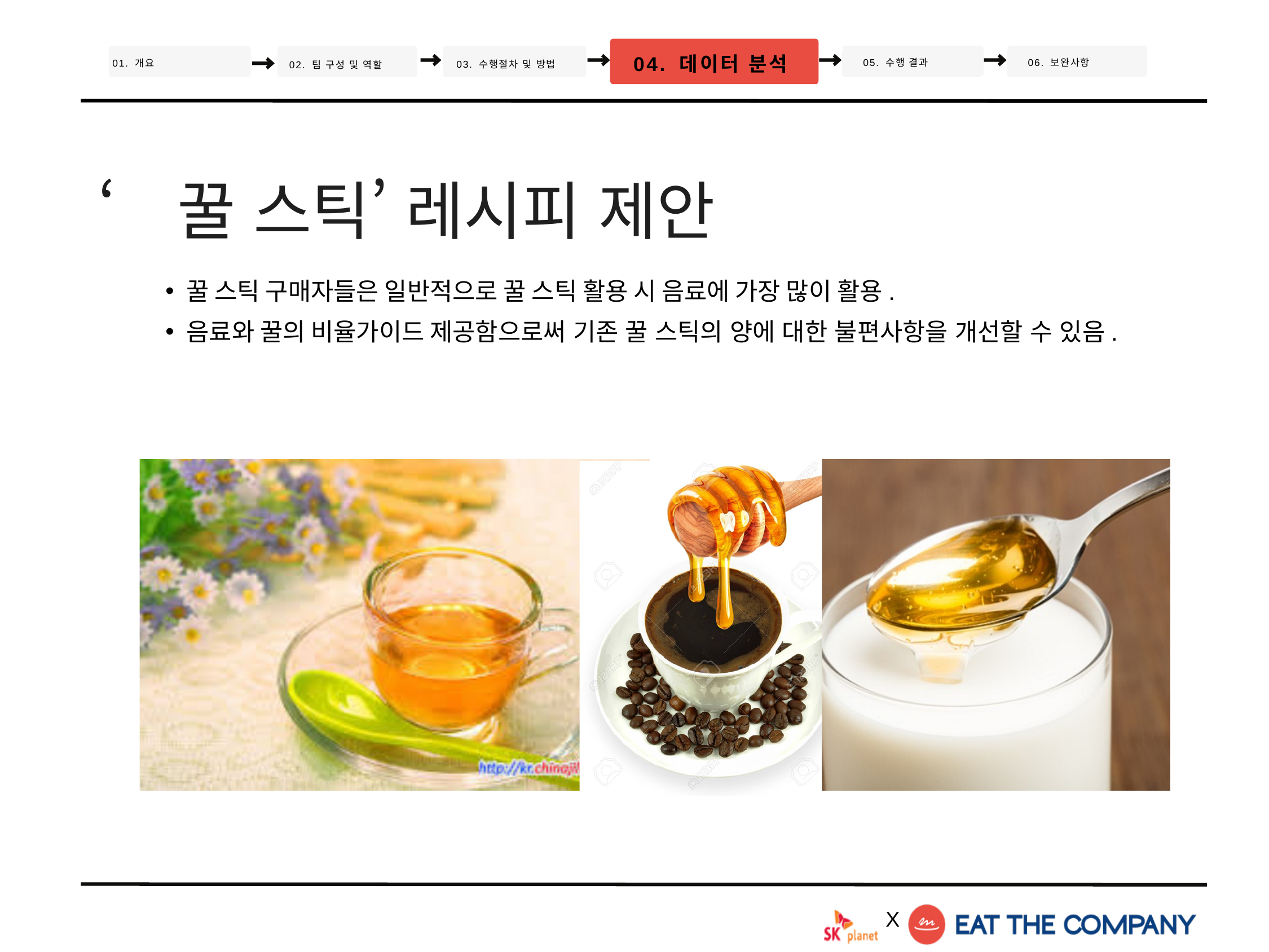

04. 데이터 분석

05. 수행 결과

06. 보완사항

02. 팀 구성 및 역할

01. 개요

03. 수행절차 및 방법

‘꿀 스틱’ 레시피 제안

꿀 스틱 구매자들은 일반적으로 꿀 스틱 활용 시 음료에 가장 많이 활용.

음료와 꿀의 비율가이드 제공함으로써 기존 꿀 스틱의 양에 대한 불편사항을 개선할 수 있음.

X